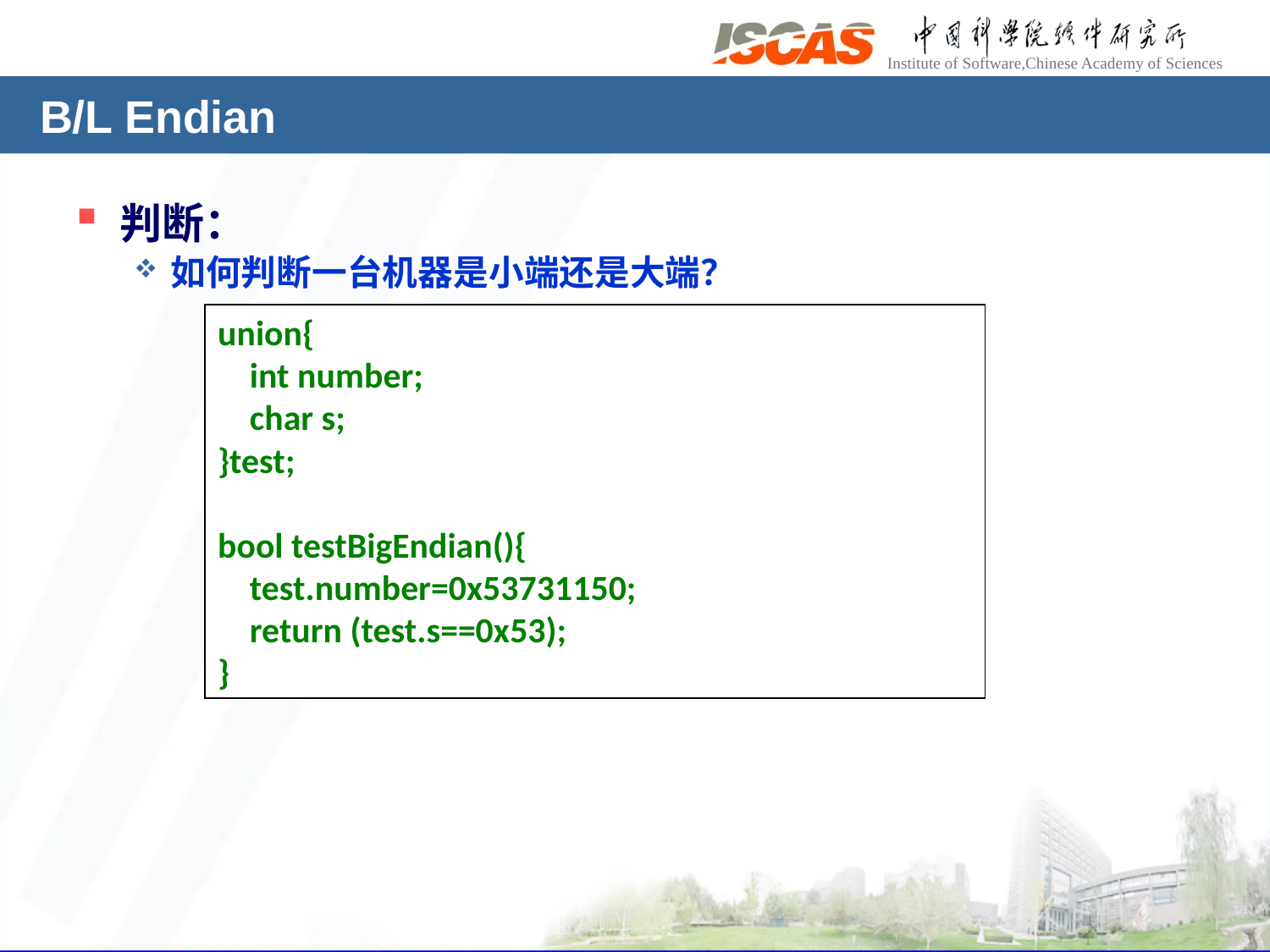

# B/L Endian
判断：
如何判断一台机器是小端还是大端？

常用的X86结构是小端模式，而KEIL C51则为大端模式。很多的ARM，DSP都为小端模式。有些ARM处理器可以由硬件来选择是大端模式还是小端模式
union{
    int number;
    char s;
}test;

bool testBigEndian(){
    test.number=0x53731150;
    return (test.s==0x53);
}